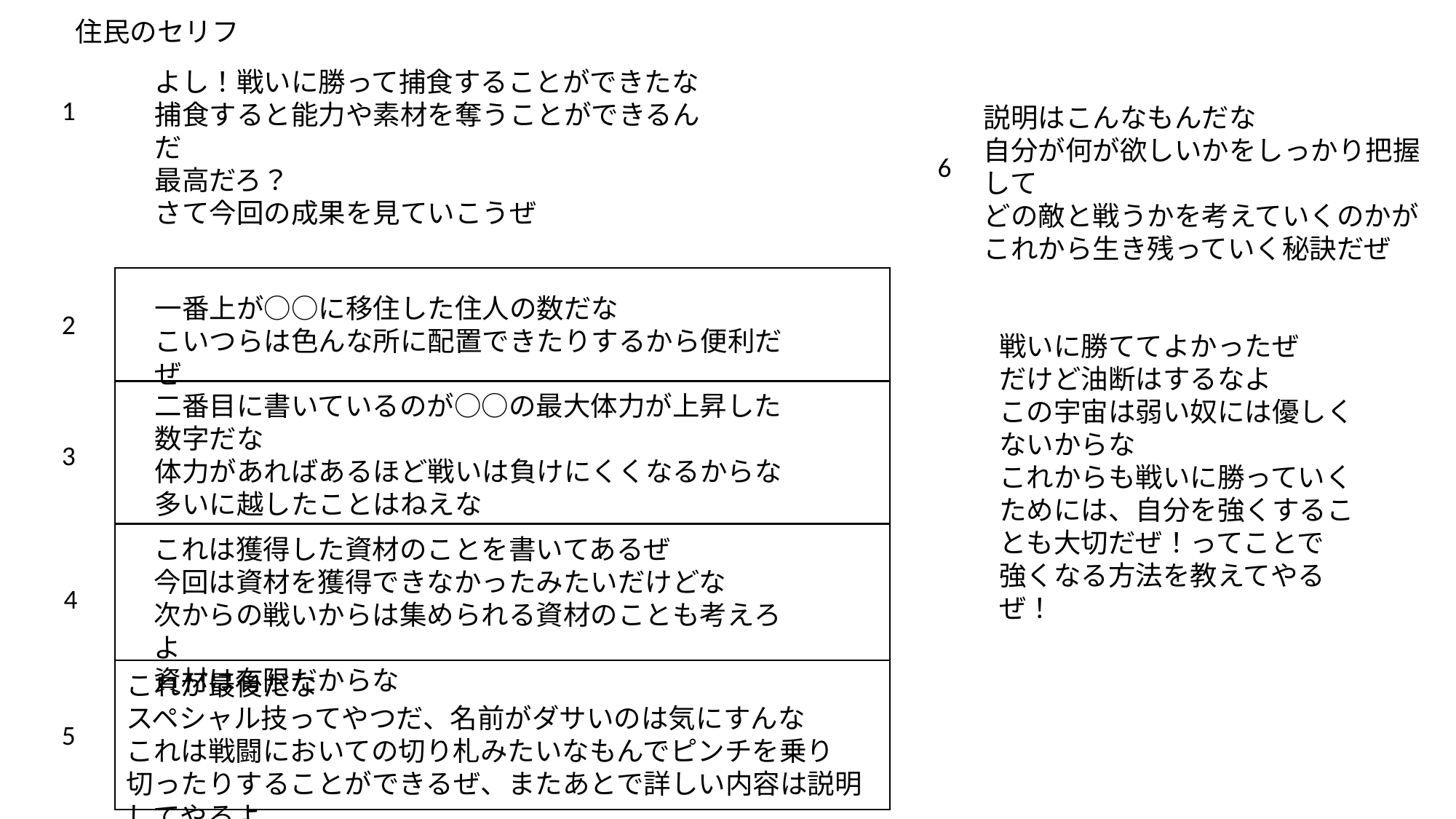

住民のセリフ
よし！戦いに勝って捕食することができたな
捕食すると能力や素材を奪うことができるんだ
最高だろ？
さて今回の成果を見ていこうぜ
1
説明はこんなもんだな
自分が何が欲しいかをしっかり把握して
どの敵と戦うかを考えていくのかがこれから生き残っていく秘訣だぜ
6

一番上が○○に移住した住人の数だな
こいつらは色んな所に配置できたりするから便利だぜ
2
戦いに勝ててよかったぜ
だけど油断はするなよ
この宇宙は弱い奴には優しくないからな
これからも戦いに勝っていくためには、自分を強くすることも大切だぜ！ってことで
強くなる方法を教えてやるぜ！

二番目に書いているのが○○の最大体力が上昇した数字だな
体力があればあるほど戦いは負けにくくなるからな多いに越したことはねえな
3

これは獲得した資材のことを書いてあるぜ
今回は資材を獲得できなかったみたいだけどな
次からの戦いからは集められる資材のことも考えろよ
資材は有限だからな
4
これが最後だな
スペシャル技ってやつだ、名前がダサいのは気にすんな
これは戦闘においての切り札みたいなもんでピンチを乗り切ったりすることができるぜ、またあとで詳しい内容は説明してやるよ
5